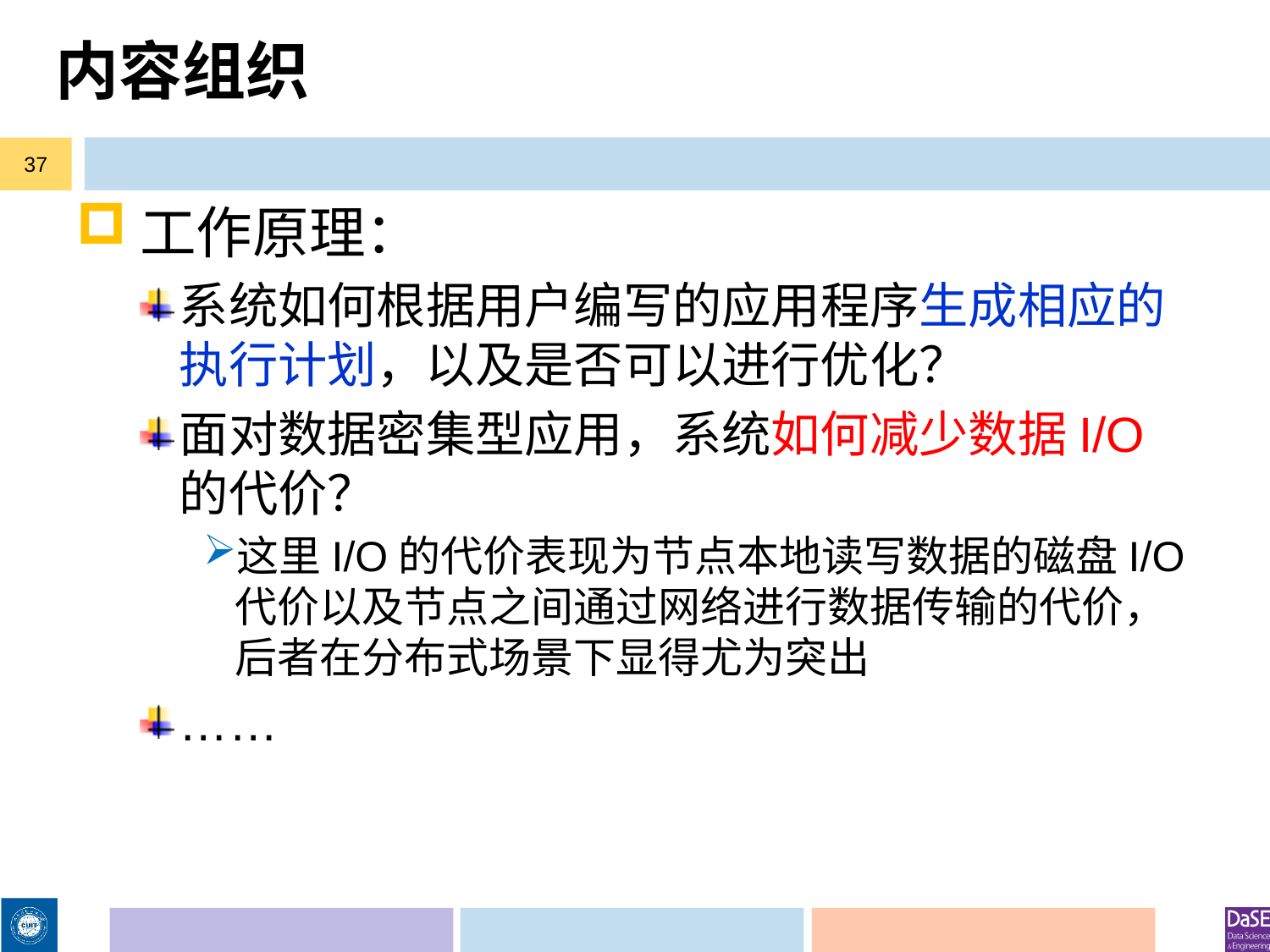

# 内容组织
37
工作原理：
系统如何根据用户编写的应用程序生成相应的执行计划，以及是否可以进行优化？
面对数据密集型应用，系统如何减少数据I/O的代价？
这里I/O的代价表现为节点本地读写数据的磁盘I/O代价以及节点之间通过网络进行数据传输的代价，后者在分布式场景下显得尤为突出
……